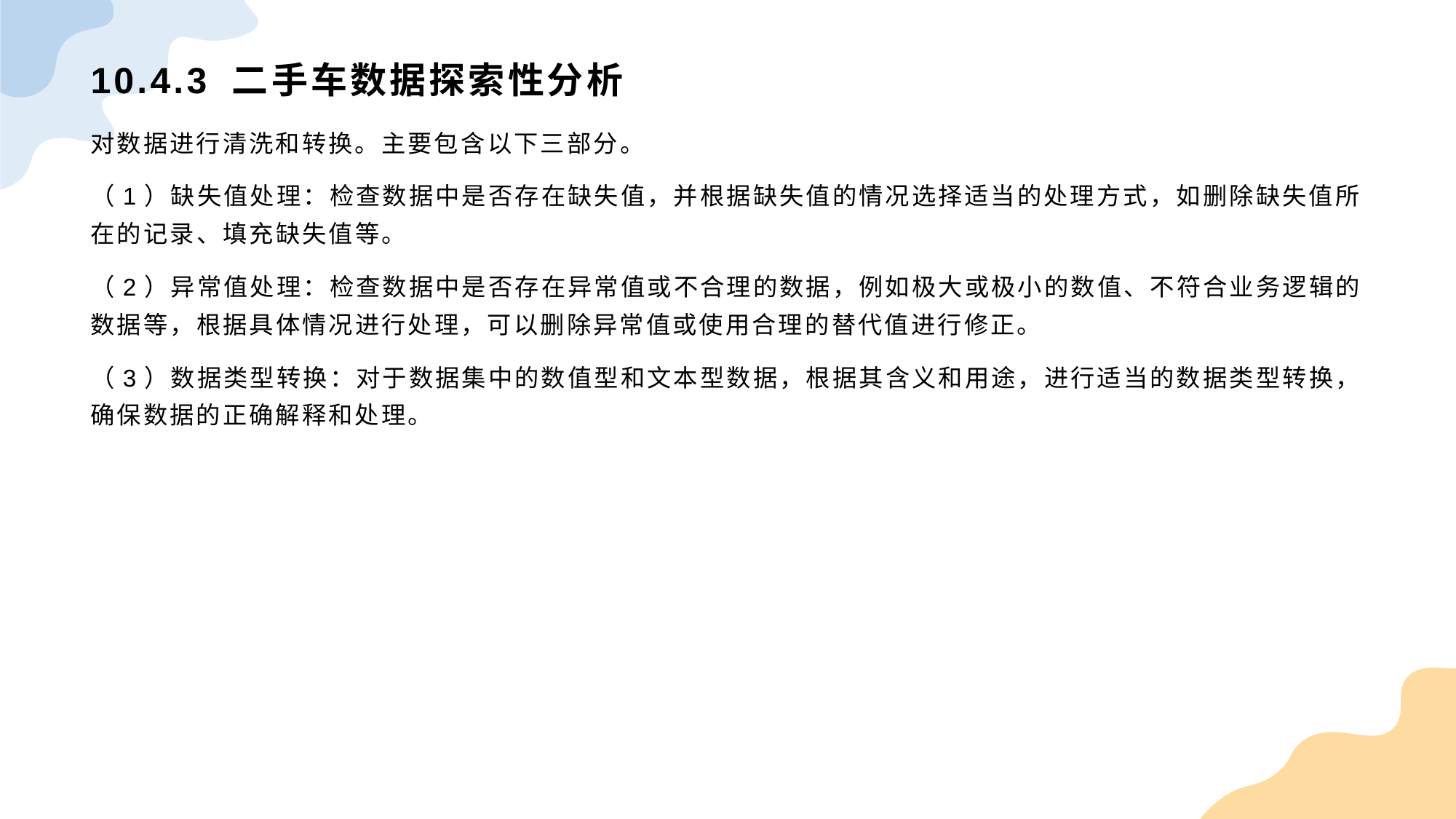

# 10.4.3 二手车数据探索性分析
对数据进行清洗和转换。主要包含以下三部分。
（1）缺失值处理：检查数据中是否存在缺失值，并根据缺失值的情况选择适当的处理方式，如删除缺失值所在的记录、填充缺失值等。
（2）异常值处理：检查数据中是否存在异常值或不合理的数据，例如极大或极小的数值、不符合业务逻辑的数据等，根据具体情况进行处理，可以删除异常值或使用合理的替代值进行修正。
（3）数据类型转换：对于数据集中的数值型和文本型数据，根据其含义和用途，进行适当的数据类型转换，确保数据的正确解释和处理。